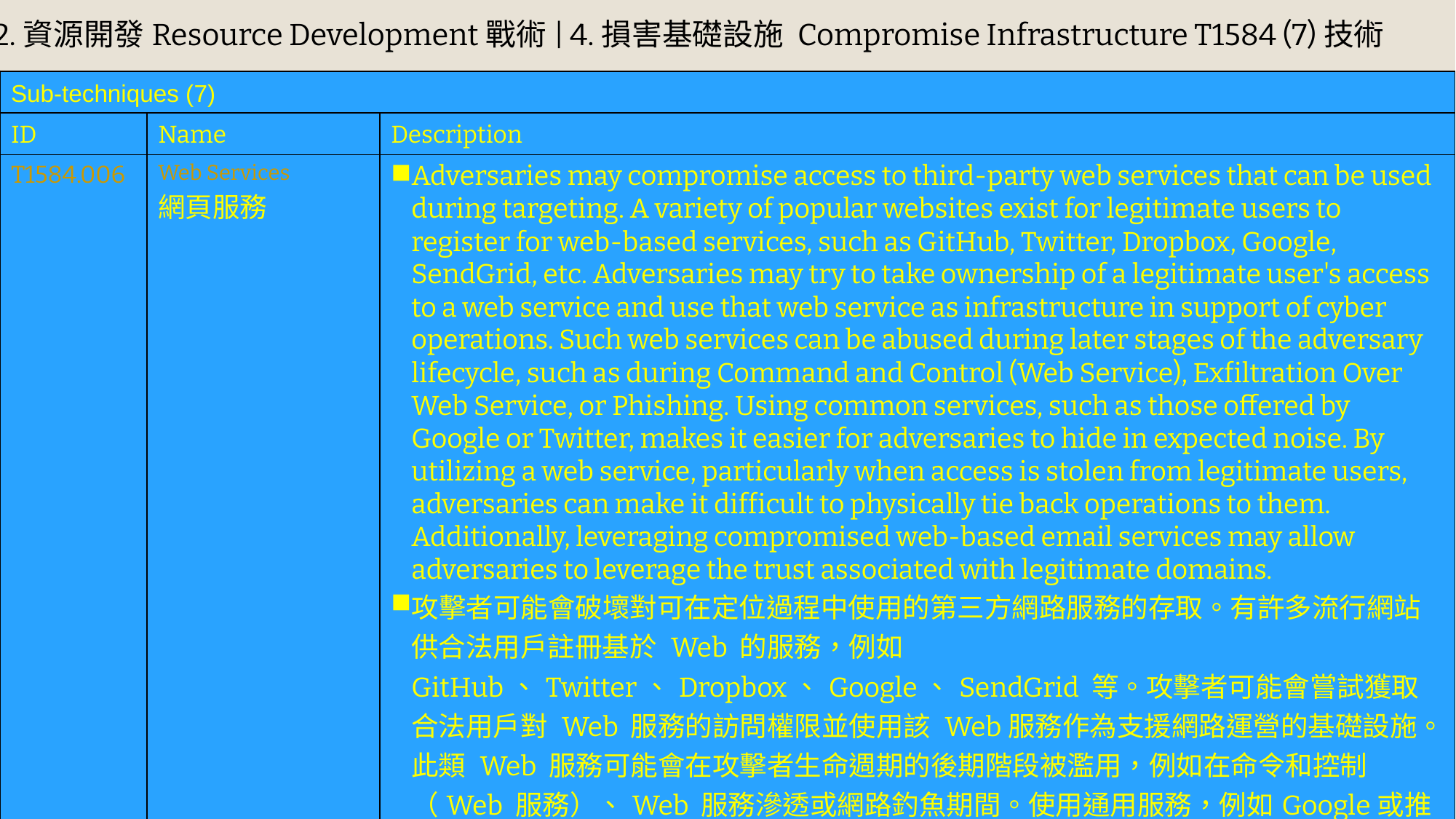

2.資源開發Resource Development戰術| 4.損害基礎設施 Compromise Infrastructure T1584 (7)技術
| Sub-techniques (7) |  |  |
| --- | --- | --- |
| ID | Name | Description |
| T1584.006 | Web Services 網頁服務 | Adversaries may compromise access to third-party web services that can be used during targeting. A variety of popular websites exist for legitimate users to register for web-based services, such as GitHub, Twitter, Dropbox, Google, SendGrid, etc. Adversaries may try to take ownership of a legitimate user's access to a web service and use that web service as infrastructure in support of cyber operations. Such web services can be abused during later stages of the adversary lifecycle, such as during Command and Control (Web Service), Exfiltration Over Web Service, or Phishing. Using common services, such as those offered by Google or Twitter, makes it easier for adversaries to hide in expected noise. By utilizing a web service, particularly when access is stolen from legitimate users, adversaries can make it difficult to physically tie back operations to them. Additionally, leveraging compromised web-based email services may allow adversaries to leverage the trust associated with legitimate domains. 攻擊者可能會破壞對可在定位過程中使用的第三方網路服務的存取。有許多流行網站供合法用戶註冊基於 Web 的服務，例如 GitHub、Twitter、Dropbox、Google、SendGrid 等。攻擊者可能會嘗試獲取合法用戶對 Web 服務的訪問權限並使用該 Web服務作為支援網路運營的基礎設施。此類 Web 服務可能會在攻擊者生命週期的後期階段被濫用，例如在命令和控制（Web 服務）、Web 服務滲透或網路釣魚期間。使用通用服務，例如Google或推特提供的服務，可以讓對手更容易隱藏在預期的噪音中。透過利用網路服務，特別是當合法用戶的存取權限被竊取時，攻擊者可能很難將操作與他們進行實體綁定。此外，利用受損的基於網路的電子郵件服務可能會讓對手利用與合法領域相關的信任。 |

23